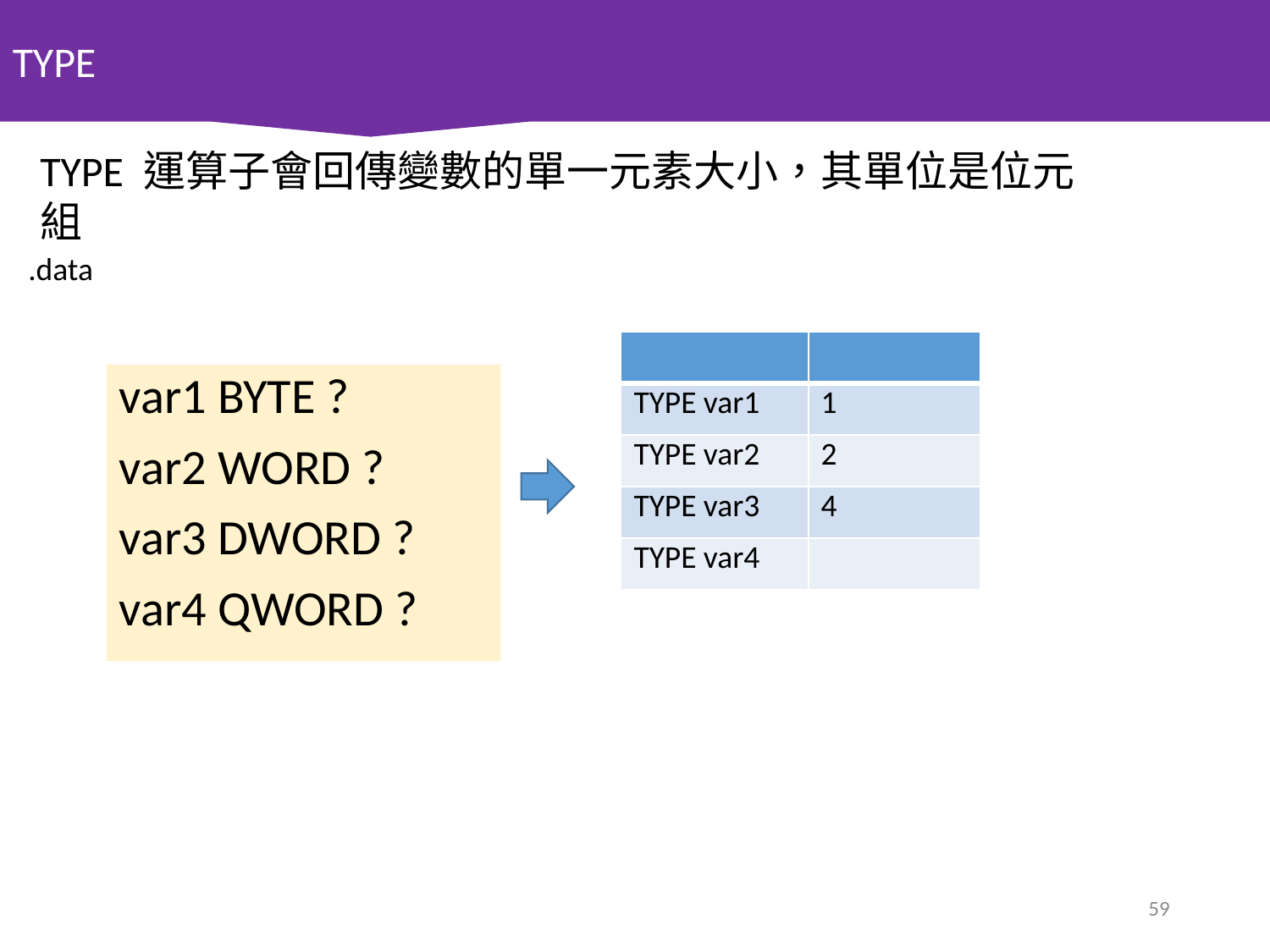

TYPE
TYPE 運算子會回傳變數的單一元素大小，其單位是位元組
.data
|  |  |
| --- | --- |
| TYPE var1 | 1 |
| TYPE var2 | 2 |
| TYPE var3 | 4 |
| TYPE var4 |  |
var1 BYTE ?
var2 WORD ?
var3 DWORD ?
var4 QWORD ?

59